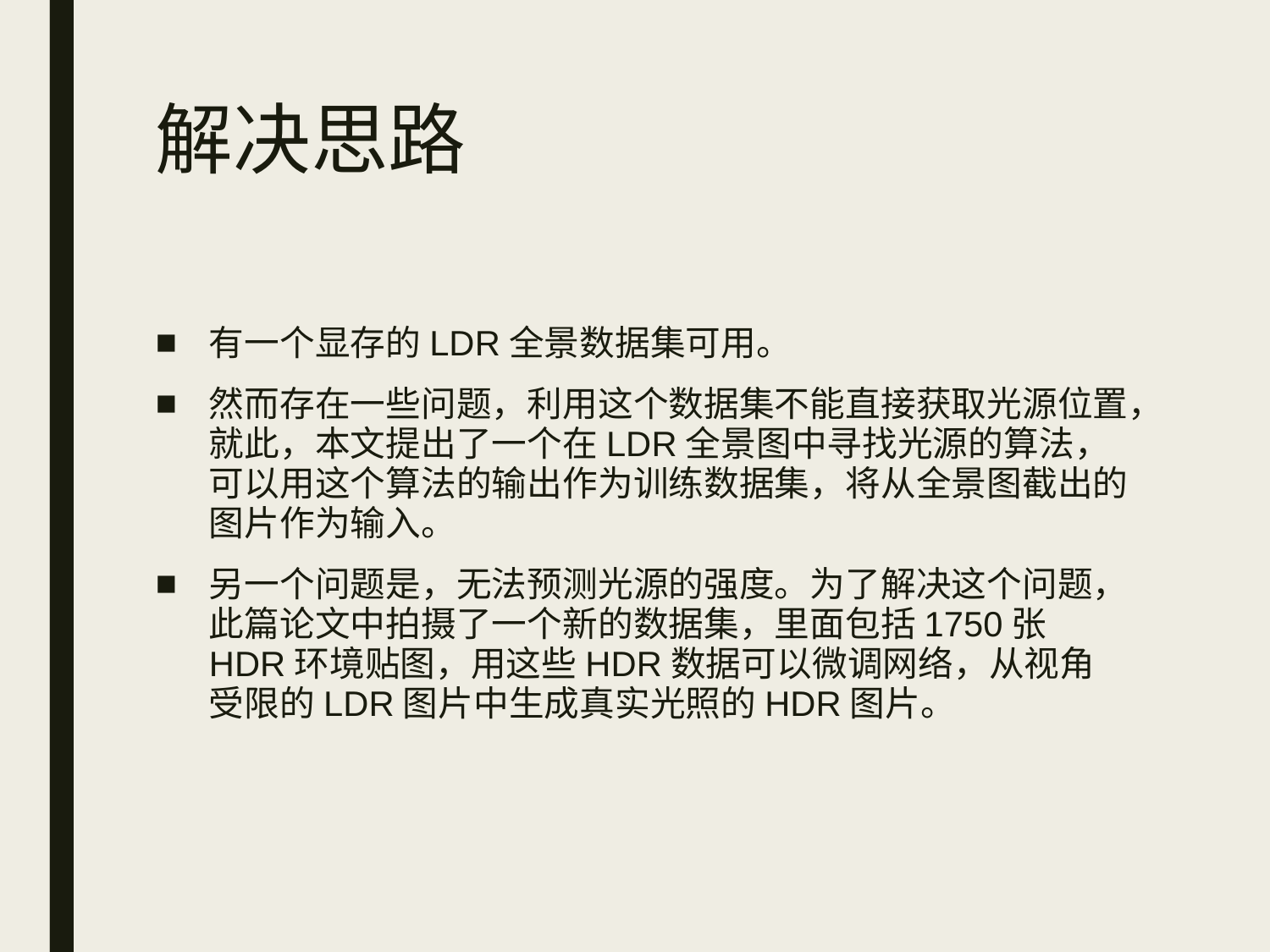

# 解决思路
有一个显存的LDR全景数据集可用。
然而存在一些问题，利用这个数据集不能直接获取光源位置，就此，本文提出了一个在LDR全景图中寻找光源的算法，可以用这个算法的输出作为训练数据集，将从全景图截出的图片作为输入。
另一个问题是，无法预测光源的强度。为了解决这个问题，此篇论文中拍摄了一个新的数据集，里面包括1750张HDR环境贴图，用这些HDR数据可以微调网络，从视角受限的LDR图片中生成真实光照的HDR图片。